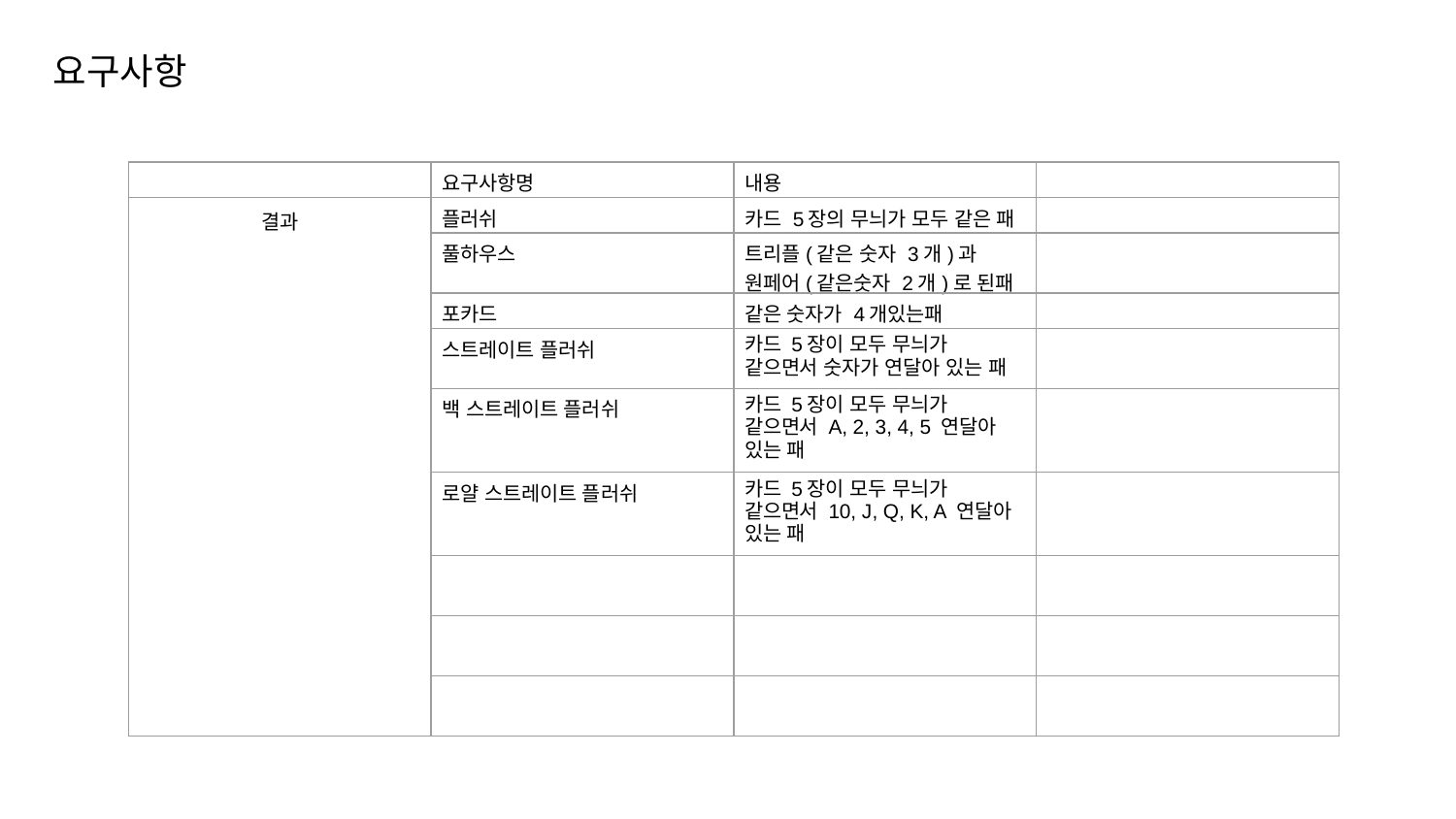

요구사항
|  | 요구사항명 | 내용 |  |
| --- | --- | --- | --- |
| 결과 | 플러쉬 | 카드 5장의 무늬가 모두 같은 패 |  |
|  | 풀하우스 | 트리플(같은 숫자 3개)과 원페어(같은숫자 2개)로 된패 |  |
| 배팅 | 포카드 | 같은 숫자가 4개있는패 |  |
| 배팅 | 스트레이트 플러쉬 | 카드 5장이 모두 무늬가 같으면서 숫자가 연달아 있는 패 |  |
| 배팅 | 백 스트레이트 플러쉬 | 카드 5장이 모두 무늬가 같으면서 A, 2, 3, 4, 5 연달아 있는 패 |  |
|  | 로얄 스트레이트 플러쉬 | 카드 5장이 모두 무늬가 같으면서 10, J, Q, K, A 연달아 있는 패 |  |
|  |  |  |  |
|  |  |  |  |
|  |  |  |  |